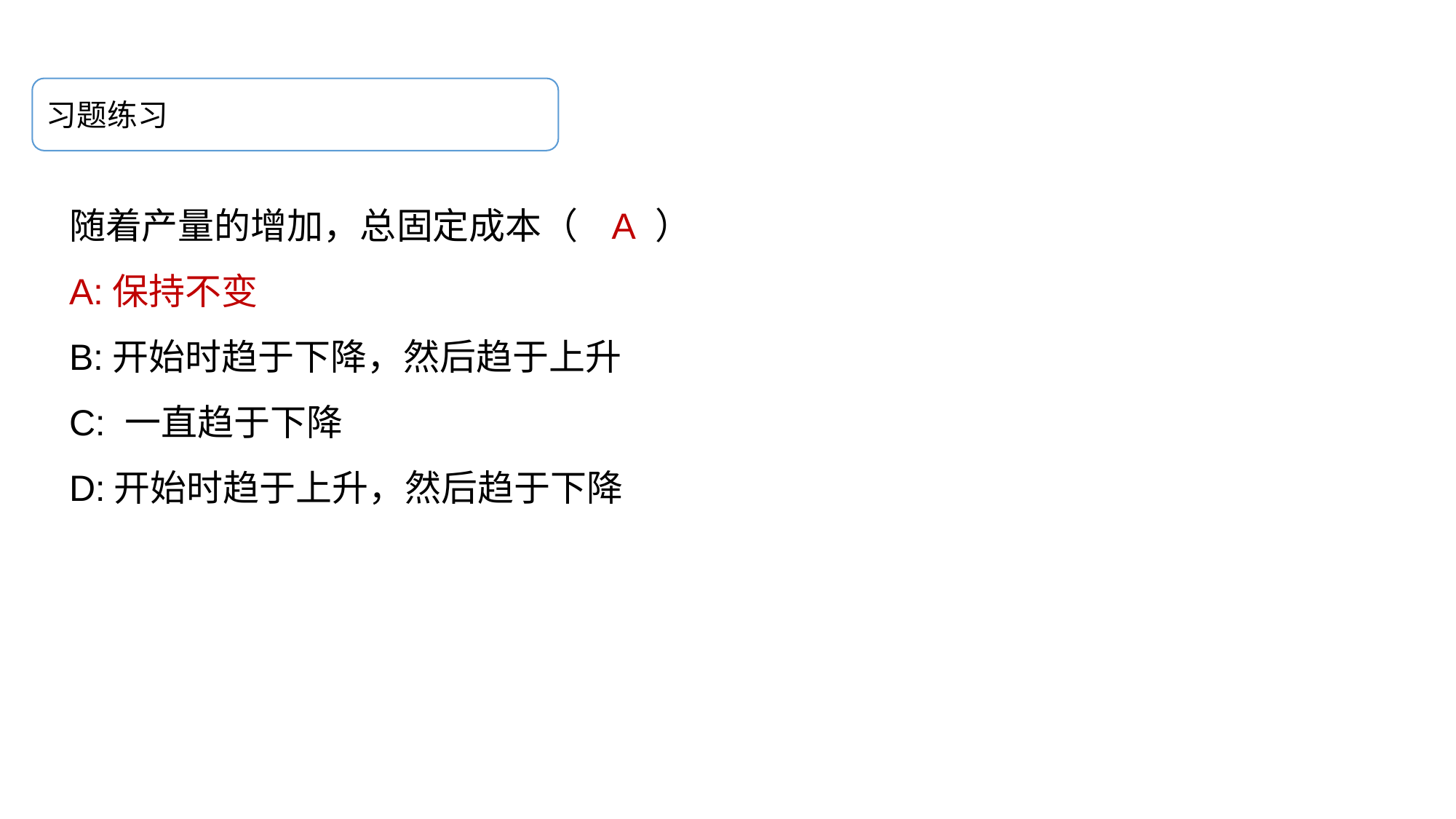

习题练习
随着产量的增加，总固定成本（   A ）
A:保持不变
B:开始时趋于下降，然后趋于上升
C: 一直趋于下降
D:开始时趋于上升，然后趋于下降